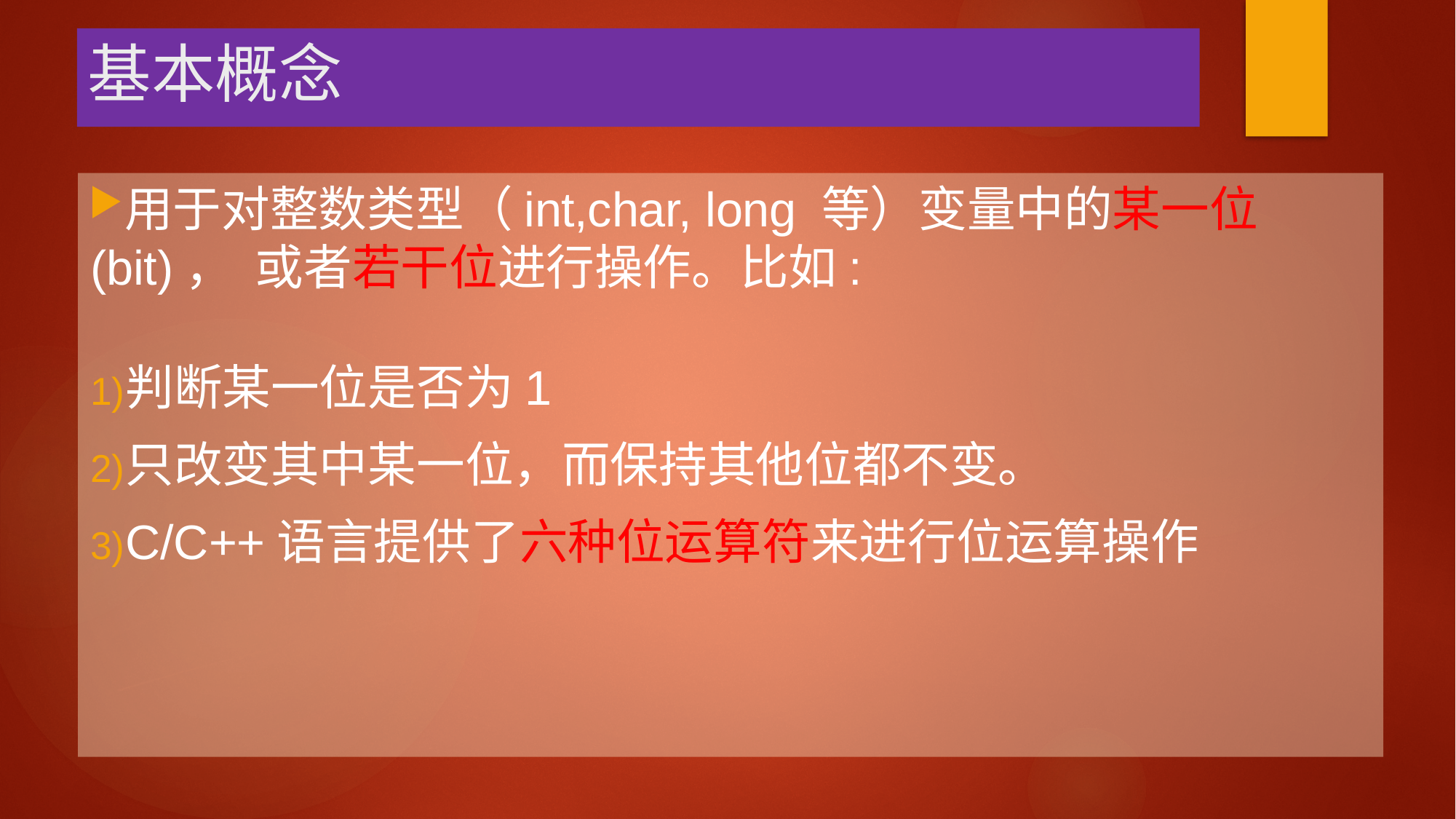

# 基本概念
用于对整数类型（int,char, long 等）变量中的某一位(bit)，  或者若干位进行操作。比如:

判断某一位是否为1
只改变其中某一位，而保持其他位都不变。
C/C++语言提供了六种位运算符来进行位运算操作